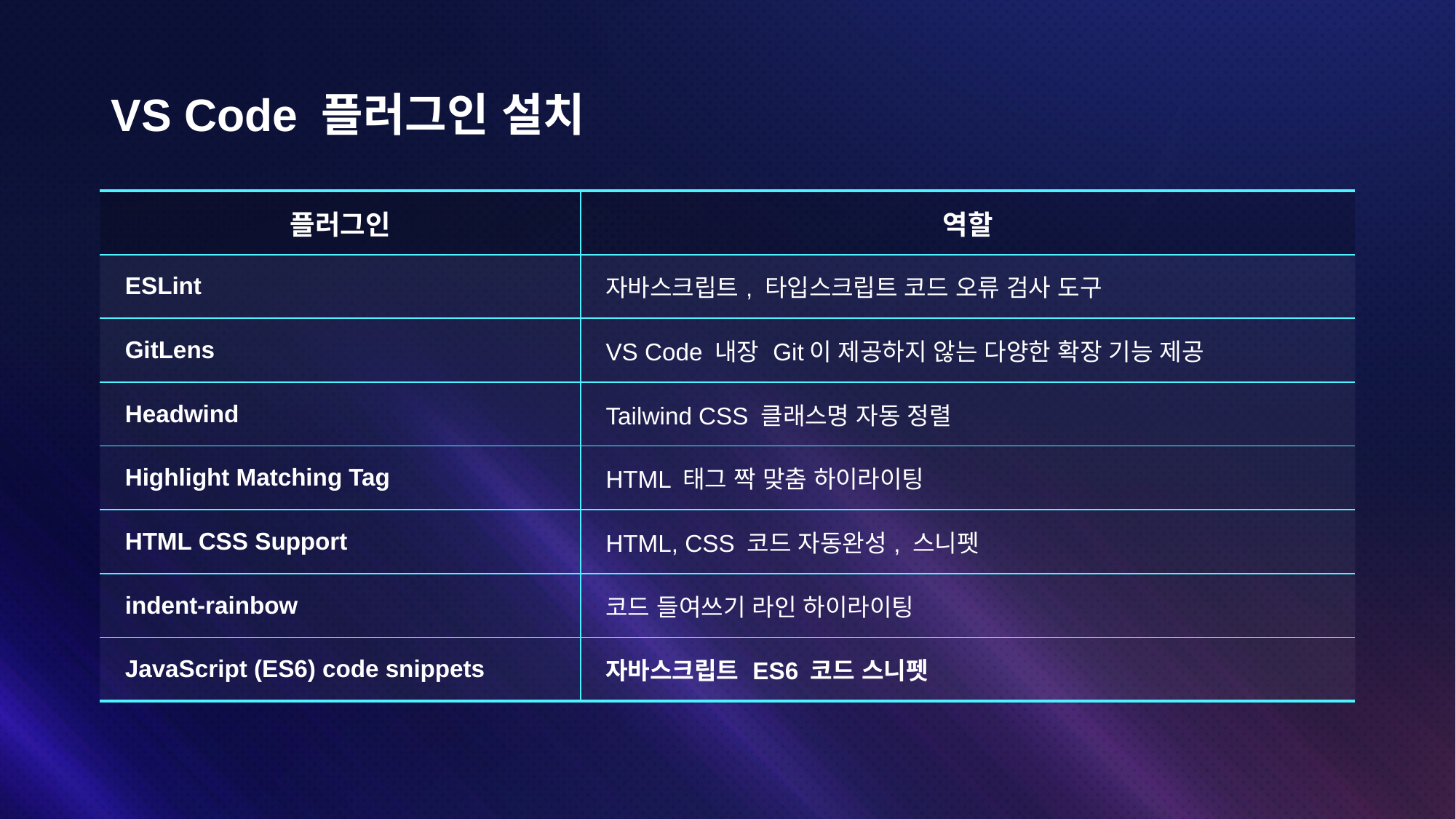

# VS Code 플러그인 설치
| 플러그인 | 역할 |
| --- | --- |
| ESLint | 자바스크립트, 타입스크립트 코드 오류 검사 도구 |
| GitLens | VS Code 내장 Git이 제공하지 않는 다양한 확장 기능 제공 |
| Headwind | Tailwind CSS 클래스명 자동 정렬 |
| Highlight Matching Tag | HTML 태그 짝 맞춤 하이라이팅 |
| HTML CSS Support | HTML, CSS 코드 자동완성, 스니펫 |
| indent-rainbow | 코드 들여쓰기 라인 하이라이팅 |
| JavaScript (ES6) code snippets | 자바스크립트 ES6 코드 스니펫 |